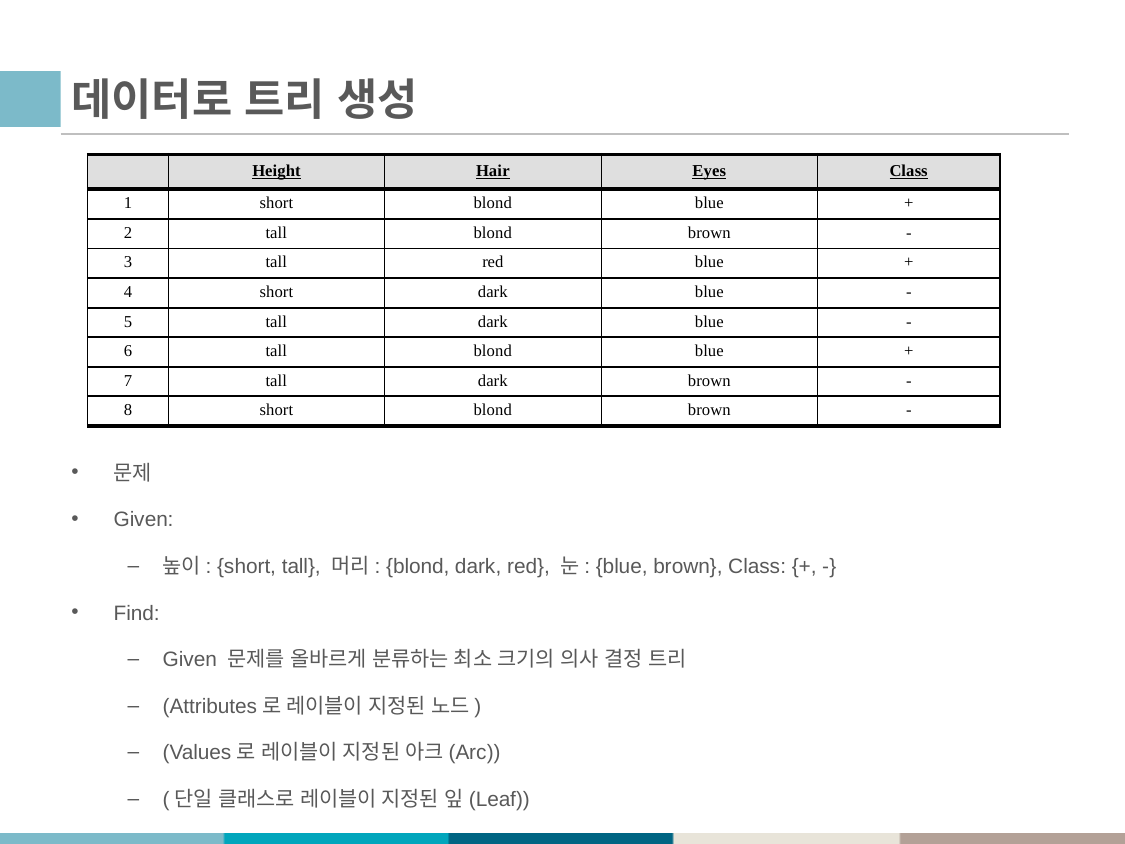

# 데이터로 트리 생성
|  | Height | Hair | Eyes | Class |
| --- | --- | --- | --- | --- |
| 1 | short | blond | blue | + |
| 2 | tall | blond | brown | - |
| 3 | tall | red | blue | + |
| 4 | short | dark | blue | - |
| 5 | tall | dark | blue | - |
| 6 | tall | blond | blue | + |
| 7 | tall | dark | brown | - |
| 8 | short | blond | brown | - |
문제
Given:
높이: {short, tall}, 머리: {blond, dark, red}, 눈: {blue, brown}, Class: {+, -}
Find:
Given 문제를 올바르게 분류하는 최소 크기의 의사 결정 트리
(Attributes로 레이블이 지정된 노드)
(Values로 레이블이 지정된 아크(Arc))
(단일 클래스로 레이블이 지정된 잎(Leaf))